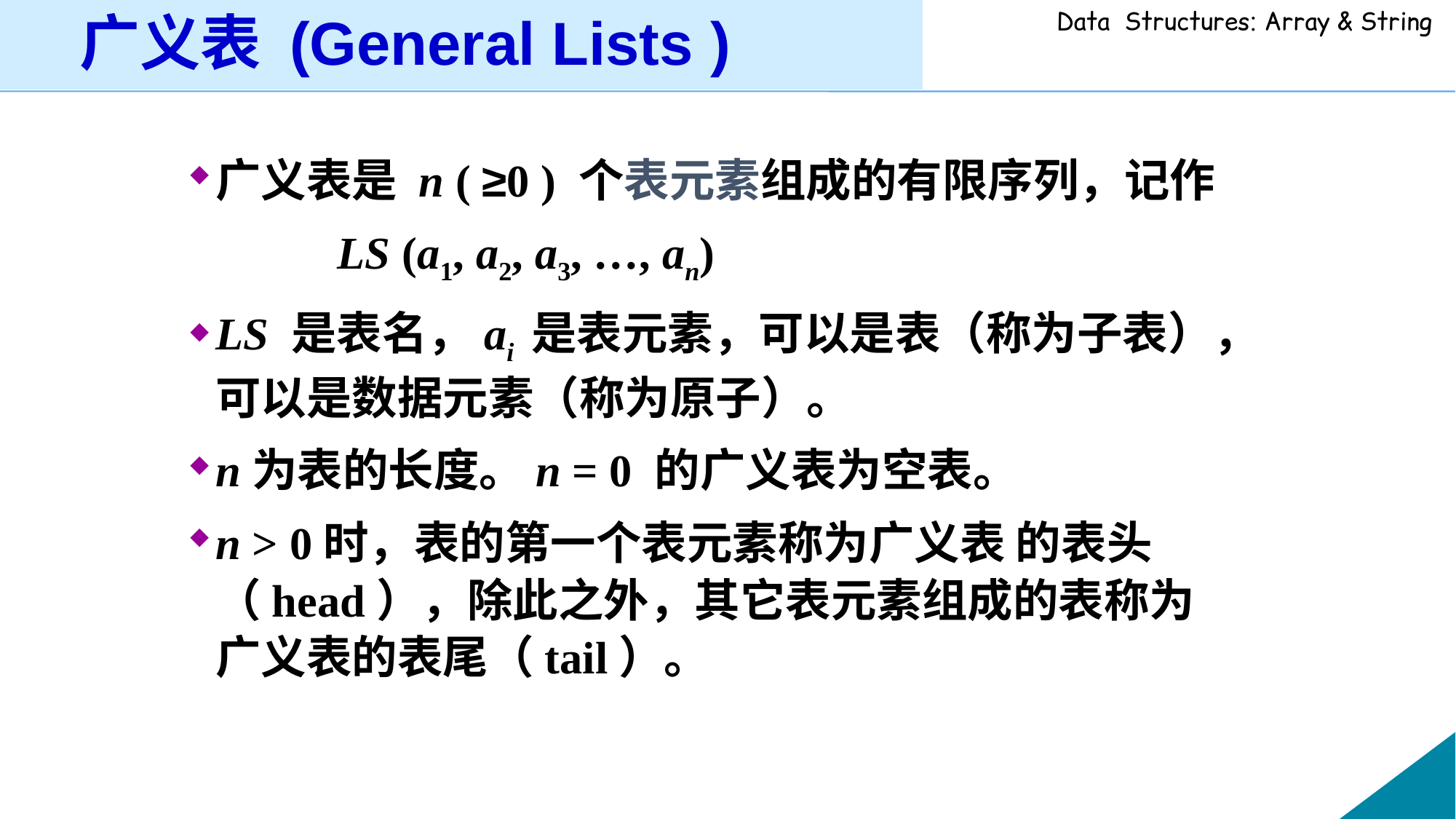

# 广义表 (General Lists )
广义表是 n ( ≥0 ) 个表元素组成的有限序列，记作
             LS (a1, a2, a3, …, an)
LS 是表名，ai 是表元素，可以是表（称为子表），可以是数据元素（称为原子）。
n为表的长度。n = 0 的广义表为空表。
n > 0时，表的第一个表元素称为广义表 的表头（head），除此之外，其它表元素组成的表称为广义表的表尾（tail）。